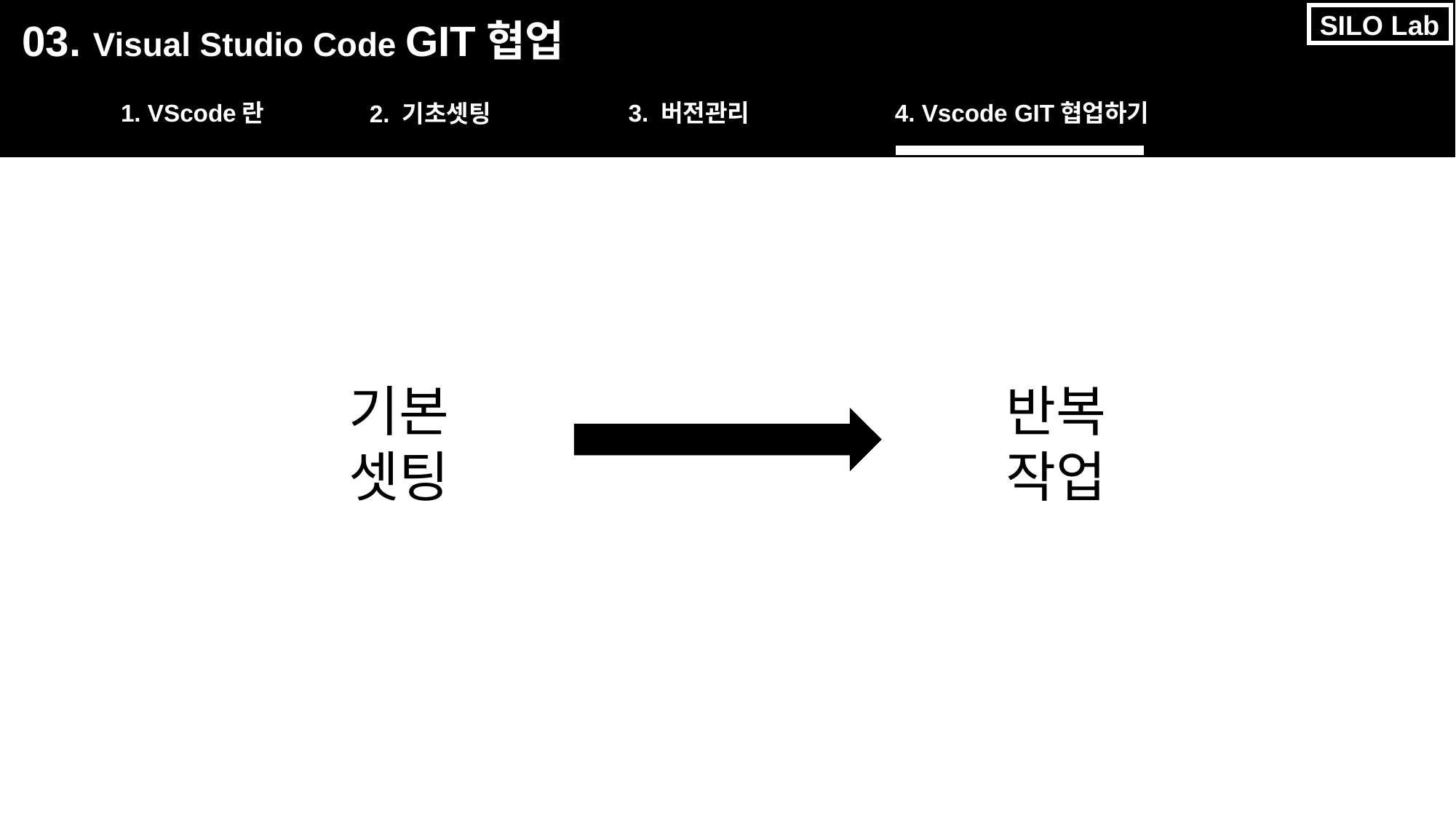

SILO Lab
03. Visual Studio Code GIT협업
1. VScode란
3. 버전관리
4. Vscode GIT협업하기
2. 기초셋팅
기본
셋팅
반복
작업